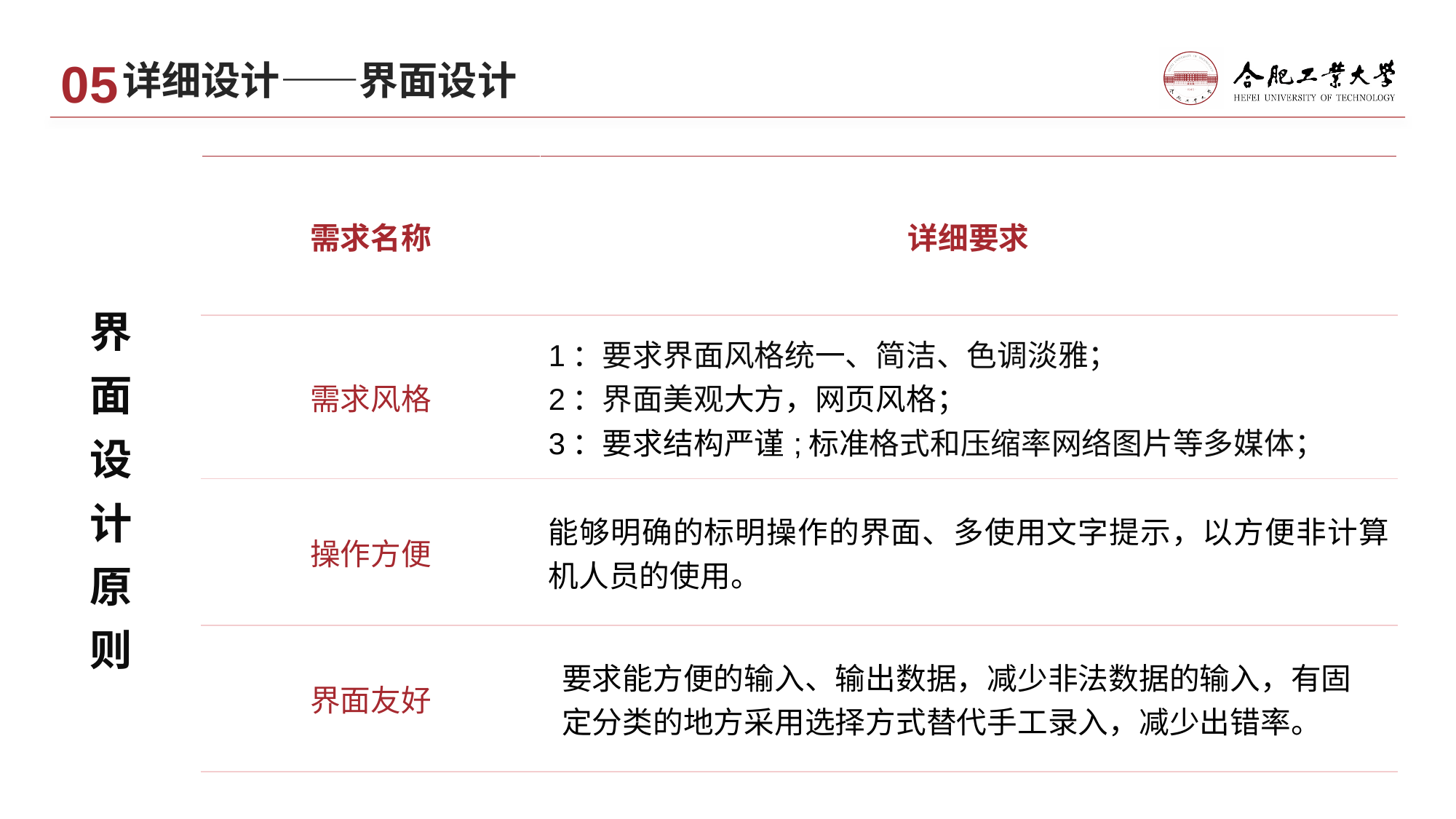

05
详细设计——界面设计
| 需求名称 | 详细要求 |
| --- | --- |
| 需求风格 | 1：要求界面风格统一、简洁、色调淡雅； 2：界面美观大方，网页风格； 3：要求结构严谨;标准格式和压缩率网络图片等多媒体； |
| 操作方便 | 能够明确的标明操作的界面、多使用文字提示，以方便非计算机人员的使用。 |
| 界面友好 | 要求能方便的输入、输出数据，减少非法数据的输入，有固定分类的地方采用选择方式替代手工录入，减少出错率。 |
界
面
设
计
原
则